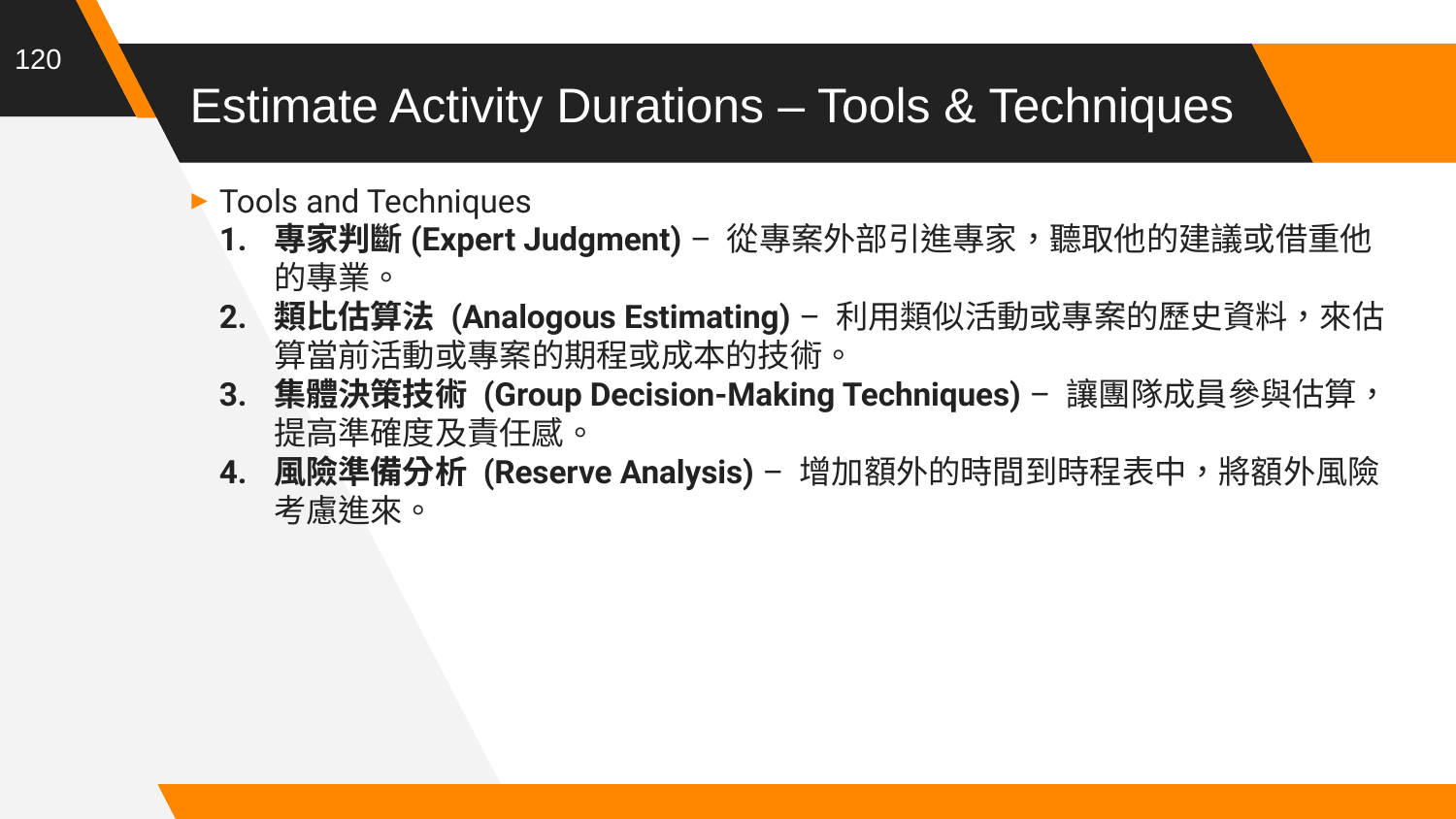

120
# Estimate Activity Durations – Tools & Techniques
Tools and Techniques
專家判斷(Expert Judgment) – 從專案外部引進專家，聽取他的建議或借重他的專業。
類比估算法 (Analogous Estimating) – 利用類似活動或專案的歷史資料，來估算當前活動或專案的期程或成本的技術。
集體決策技術 (Group Decision-Making Techniques) – 讓團隊成員參與估算，提高準確度及責任感。
風險準備分析 (Reserve Analysis) – 增加額外的時間到時程表中，將額外風險考慮進來。